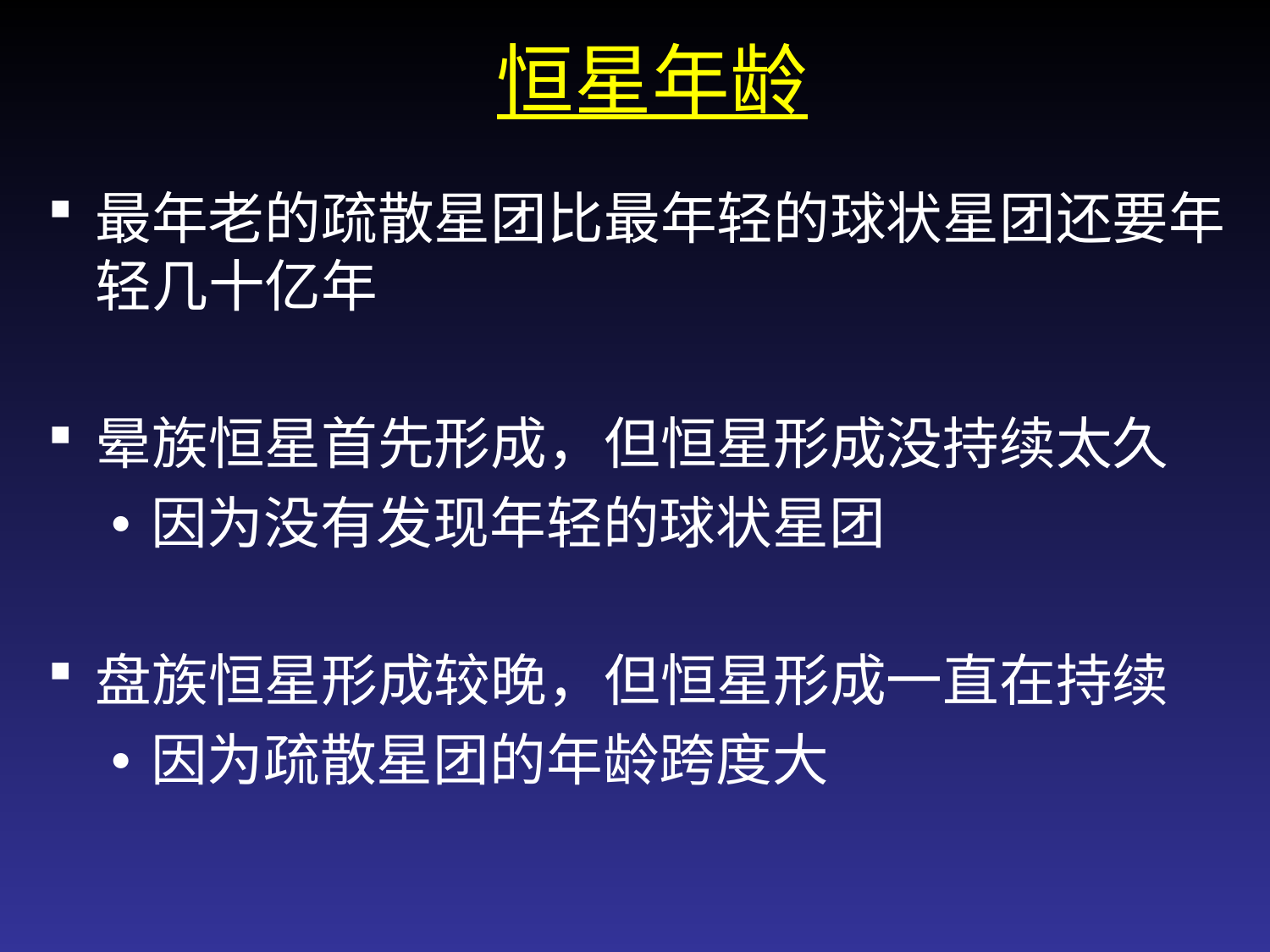

恒星年龄
最年老的疏散星团比最年轻的球状星团还要年轻几十亿年

晕族恒星首先形成，但恒星形成没持续太久
因为没有发现年轻的球状星团

盘族恒星形成较晚，但恒星形成一直在持续
因为疏散星团的年龄跨度大